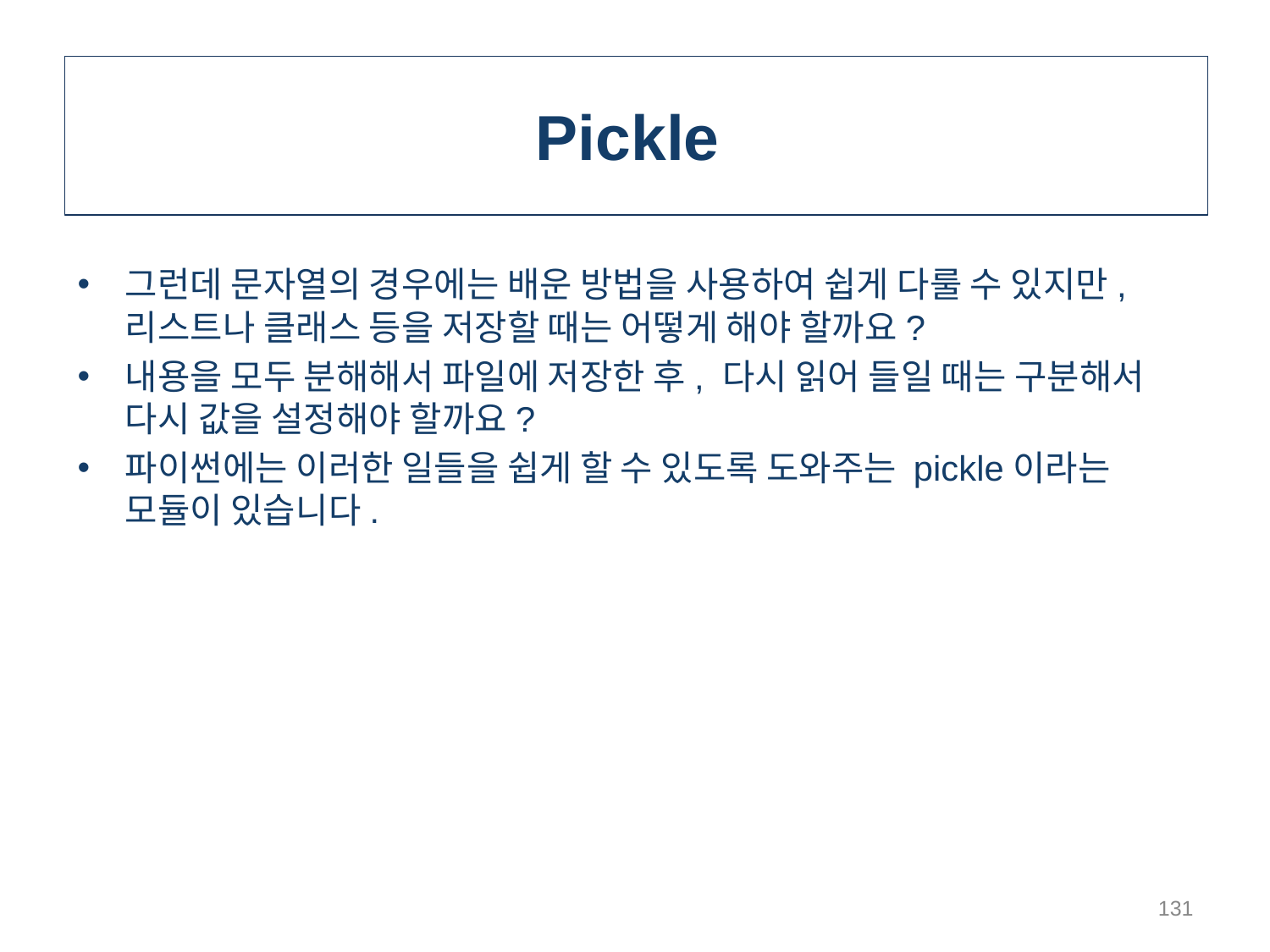

# Pickle
그런데 문자열의 경우에는 배운 방법을 사용하여 쉽게 다룰 수 있지만, 리스트나 클래스 등을 저장할 때는 어떻게 해야 할까요?
내용을 모두 분해해서 파일에 저장한 후, 다시 읽어 들일 때는 구분해서 다시 값을 설정해야 할까요?
파이썬에는 이러한 일들을 쉽게 할 수 있도록 도와주는 pickle이라는 모듈이 있습니다.
131